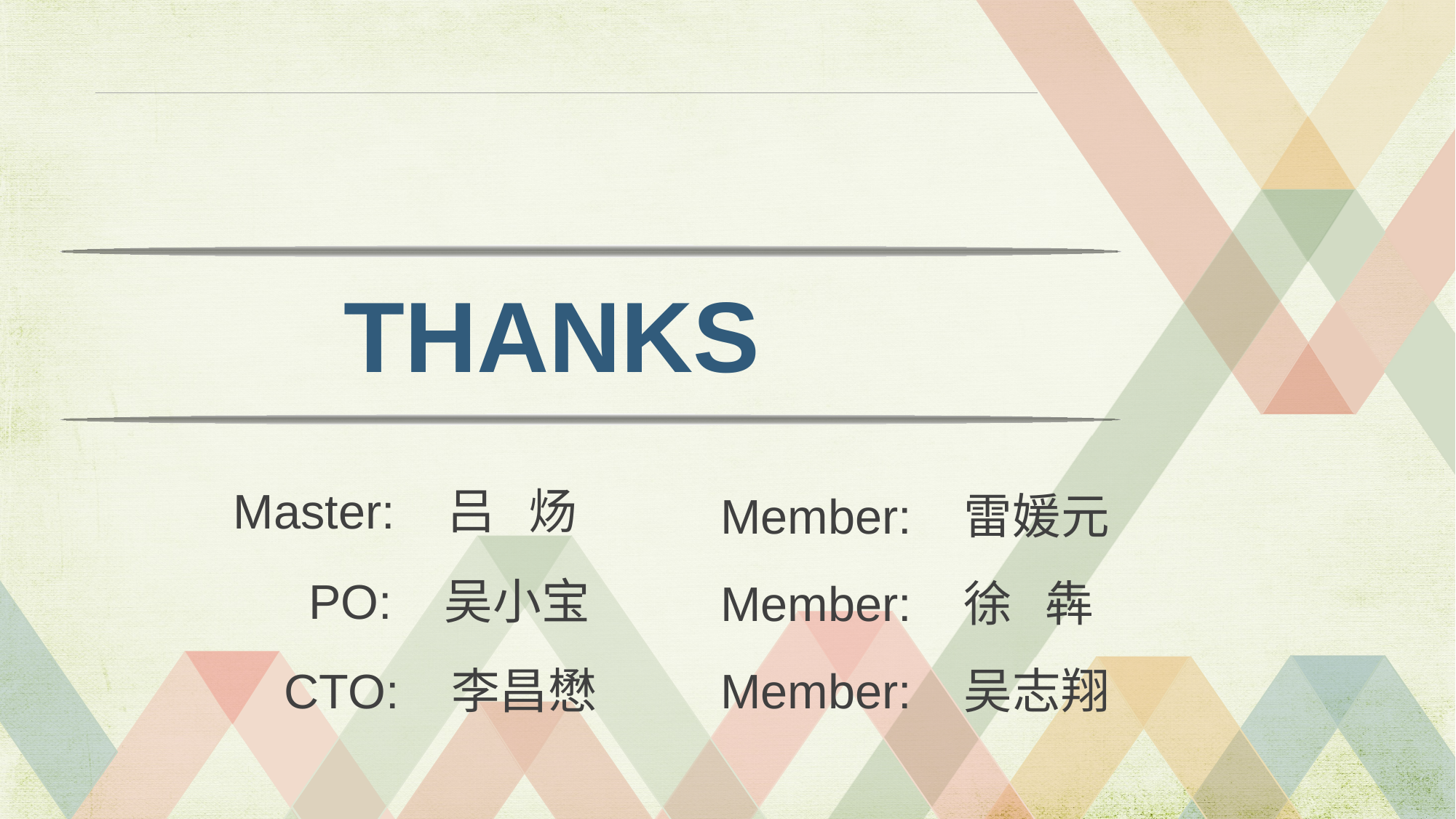

THANKS

Master:   吕   炀
Member:   雷媛元
Member:   徐   犇
Member:   吴志翔
      PO:   吴小宝

CTO:   李昌懋